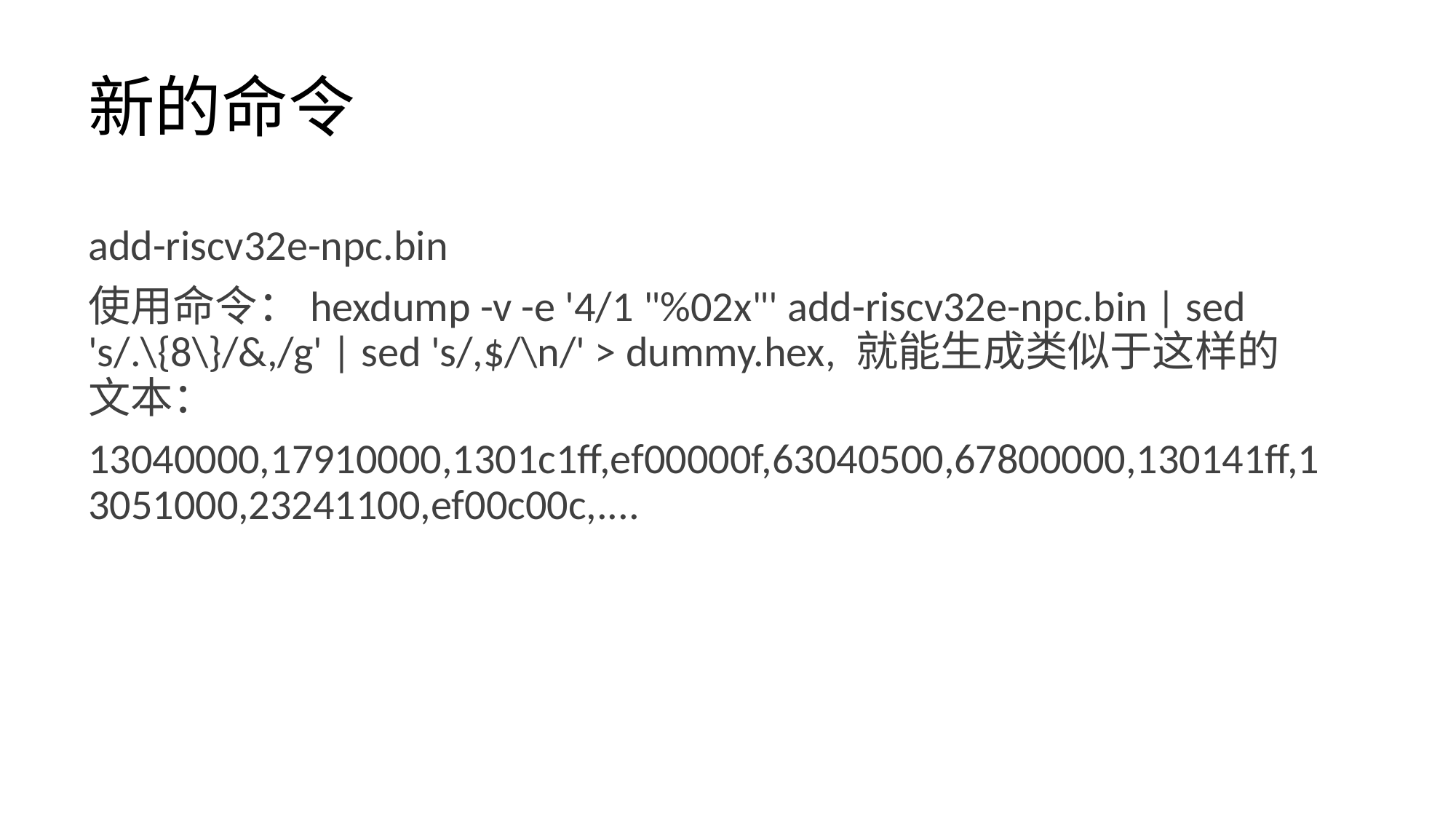

# 新的命令
add-riscv32e-npc.bin
使用命令：hexdump -v -e '4/1 "%02x"' add-riscv32e-npc.bin | sed 's/.\{8\}/&,/g' | sed 's/,$/\n/' > dummy.hex, 就能生成类似于这样的文本：
13040000,17910000,1301c1ff,ef00000f,63040500,67800000,130141ff,13051000,23241100,ef00c00c,....